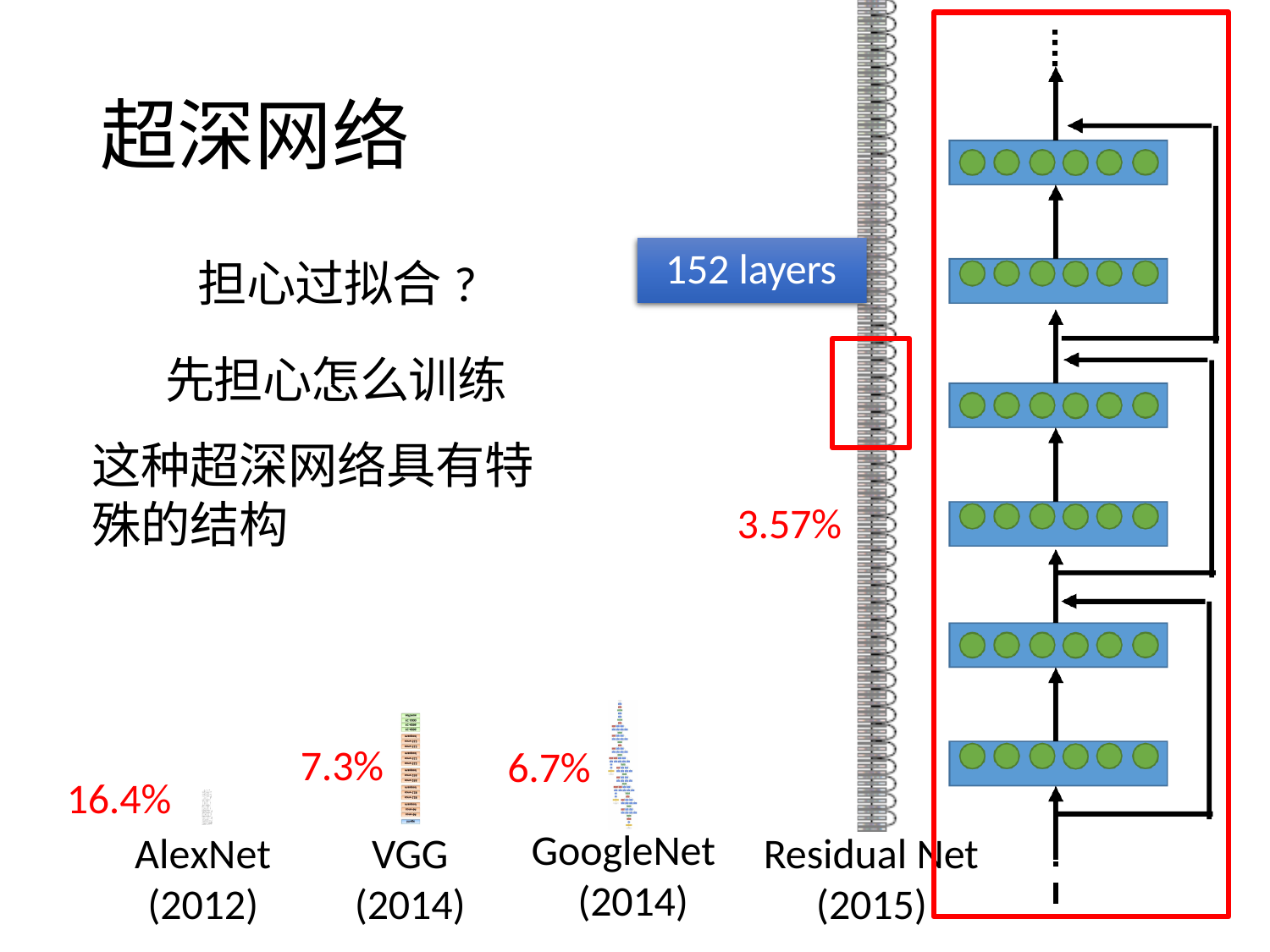

# 超深网络

152 layers
         担心过拟合?

先担心怎么训练
这种超深网络具有特殊的结构
3.57%

7.3%
6.7%
16.4%
AlexNet
(2012)

GoogleNet  (2014)
Residual Net
VGG
(2014)

(2015)